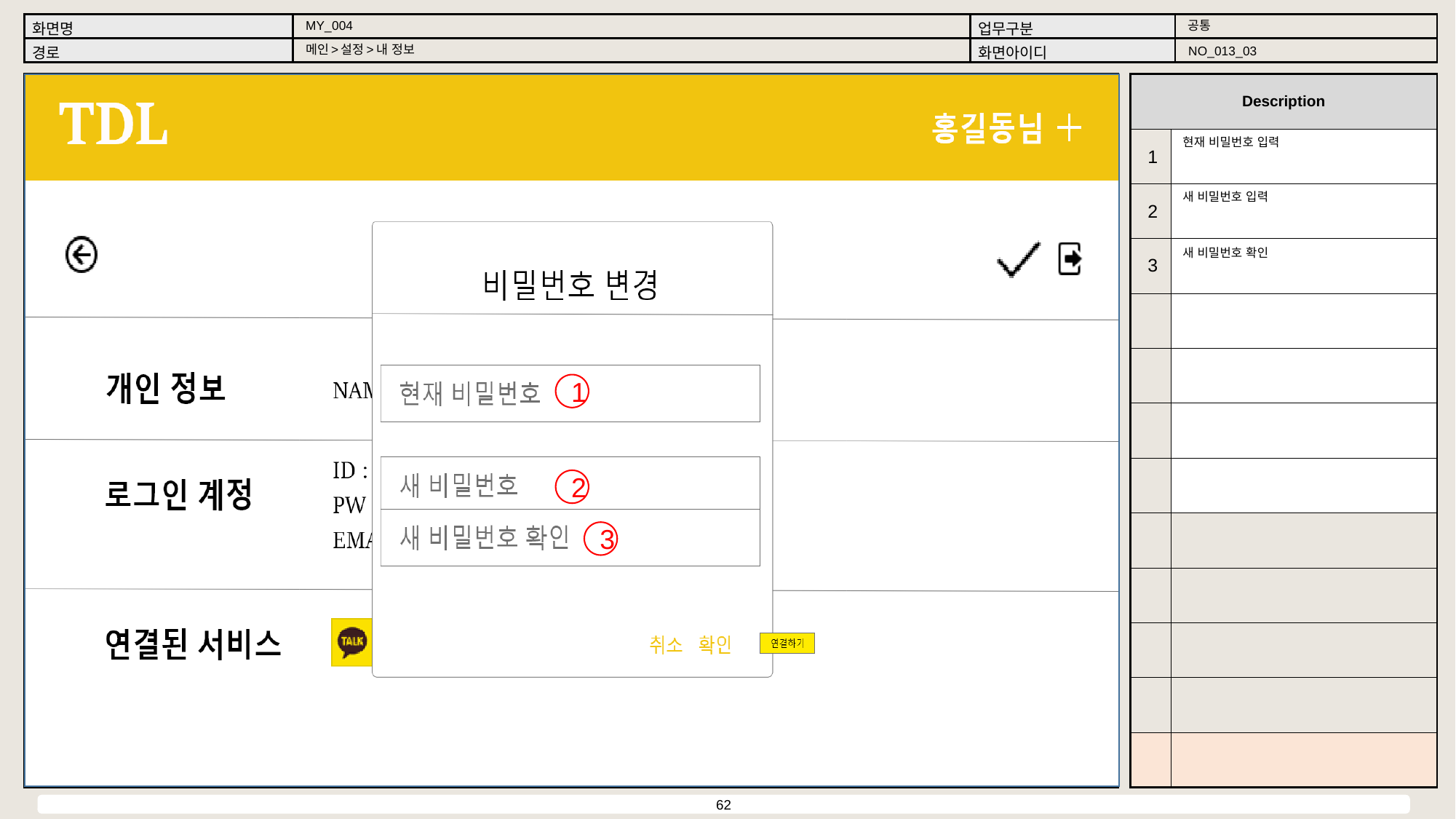

공통
MY_004
메인>설정>내 정보
NO_013_03

현재 비밀번호 입력
1
새 비밀번호 입력
2

새 비밀번호 확인
3
1
2
3